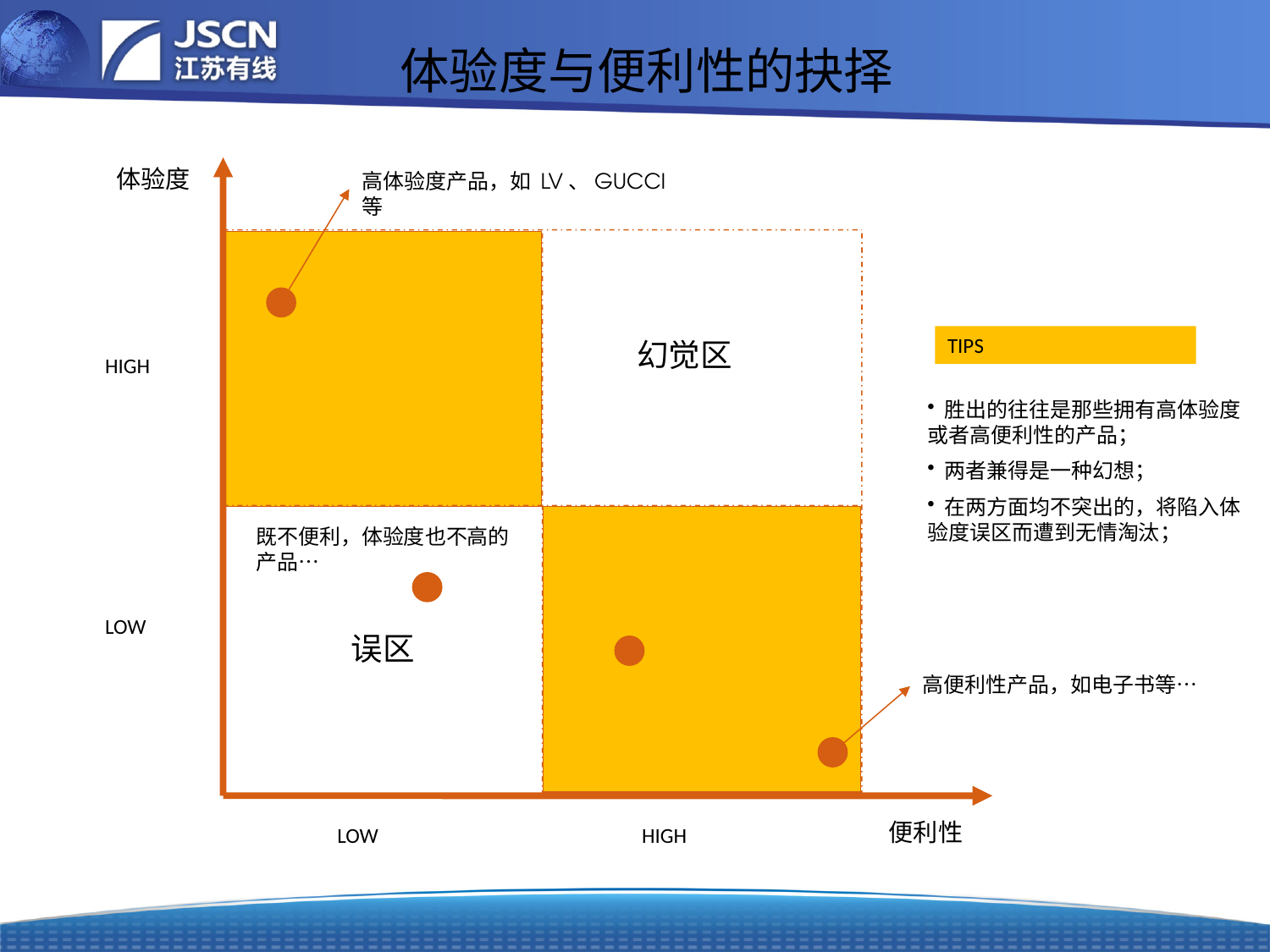

体验度与便利性的抉择
体验度

高体验度产品，如 LV、GUCCI等

TIPS
幻觉区
HIGH
 胜出的往往是那些拥有高体验度或者高便利性的产品；
 两者兼得是一种幻想；
 在两方面均不突出的，将陷入体验度误区而遭到无情淘汰；

既不便利，体验度也不高的产品…

LOW
误区

高便利性产品，如电子书等…

便利性
LOW
HIGH